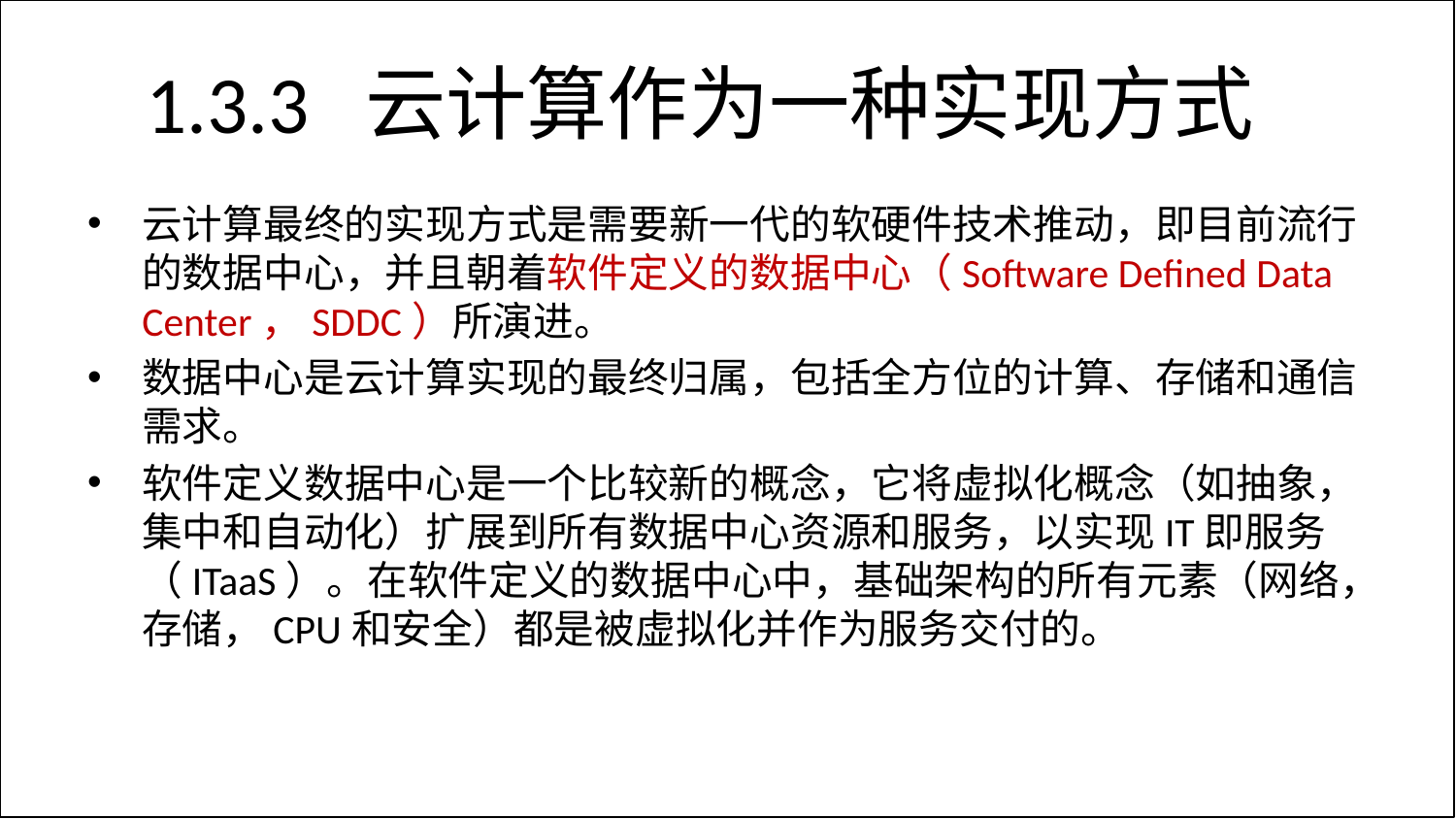

# 1.3.3  云计算作为一种实现方式
云计算最终的实现方式是需要新一代的软硬件技术推动，即目前流行的数据中心，并且朝着软件定义的数据中心（Software Defined Data Center，SDDC）所演进。
数据中心是云计算实现的最终归属，包括全方位的计算、存储和通信需求。
软件定义数据中心是一个比较新的概念，它将虚拟化概念（如抽象，集中和自动化）扩展到所有数据中心资源和服务，以实现IT即服务（ITaaS）。在软件定义的数据中心中，基础架构的所有元素（网络，存储，CPU和安全）都是被虚拟化并作为服务交付的。